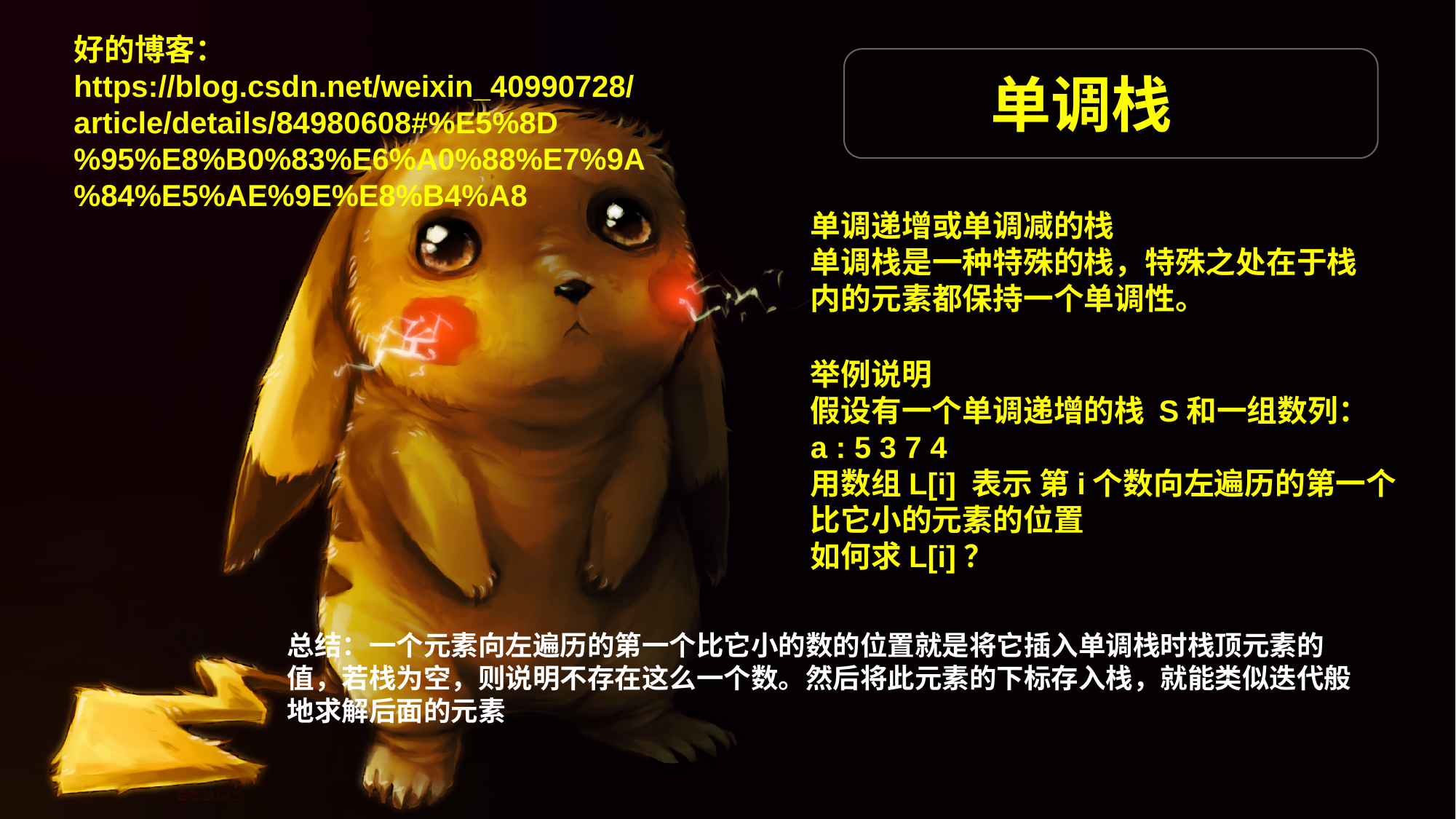

好的博客：
https://blog.csdn.net/weixin_40990728/article/details/84980608#%E5%8D%95%E8%B0%83%E6%A0%88%E7%9A%84%E5%AE%9E%E8%B4%A8

                         单调栈
单调递增或单调减的栈
单调栈是一种特殊的栈，特殊之处在于栈内的元素都保持一个单调性。
举例说明
假设有一个单调递增的栈 S和一组数列：
a : 5 3 7 4
用数组L[i] 表示 第i个数向左遍历的第一个比它小的元素的位置
如何求L[i]？

总结：一个元素向左遍历的第一个比它小的数的位置就是将它插入单调栈时栈顶元素的值，若栈为空，则说明不存在这么一个数。然后将此元素的下标存入栈，就能类似迭代般地求解后面的元素